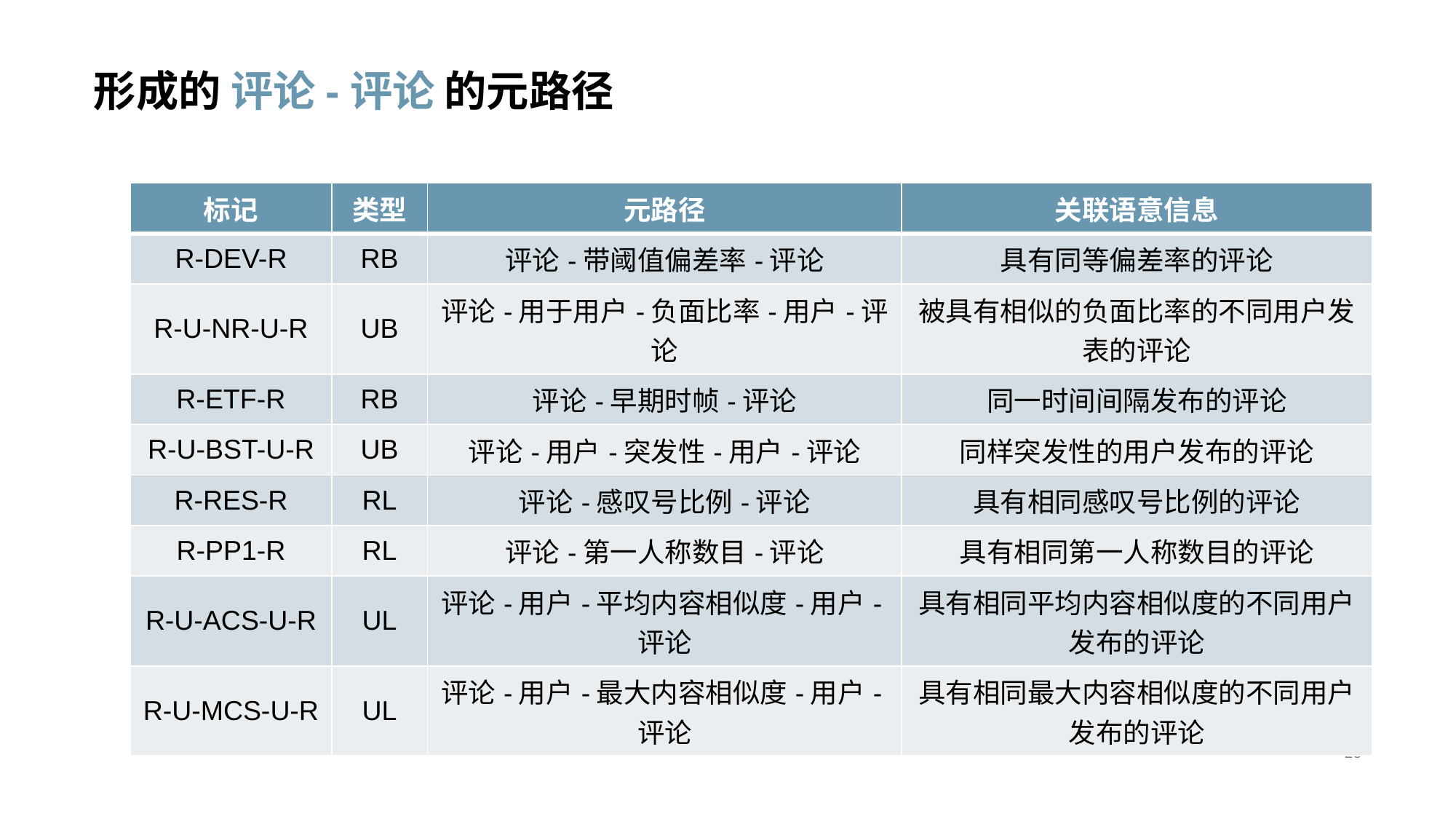

# 形成的 评论-评论 的元路径
| 标记 | 类型 | 元路径 | 关联语意信息 |
| --- | --- | --- | --- |
| R-DEV-R | RB | 评论-带阈值偏差率-评论 | 具有同等偏差率的评论 |
| R-U-NR-U-R | UB | 评论-用于用户-负面比率-用户-评论 | 被具有相似的负面比率的不同用户发表的评论 |
| R-ETF-R | RB | 评论-早期时帧-评论 | 同一时间间隔发布的评论 |
| R-U-BST-U-R | UB | 评论-用户-突发性-用户-评论 | 同样突发性的用户发布的评论 |
| R-RES-R | RL | 评论-感叹号比例-评论 | 具有相同感叹号比例的评论 |
| R-PP1-R | RL | 评论-第一人称数目-评论 | 具有相同第一人称数目的评论 |
| R-U-ACS-U-R | UL | 评论-用户-平均内容相似度-用户-评论 | 具有相同平均内容相似度的不同用户发布的评论 |
| R-U-MCS-U-R | UL | 评论-用户-最大内容相似度-用户-评论 | 具有相同最大内容相似度的不同用户发布的评论 |
26